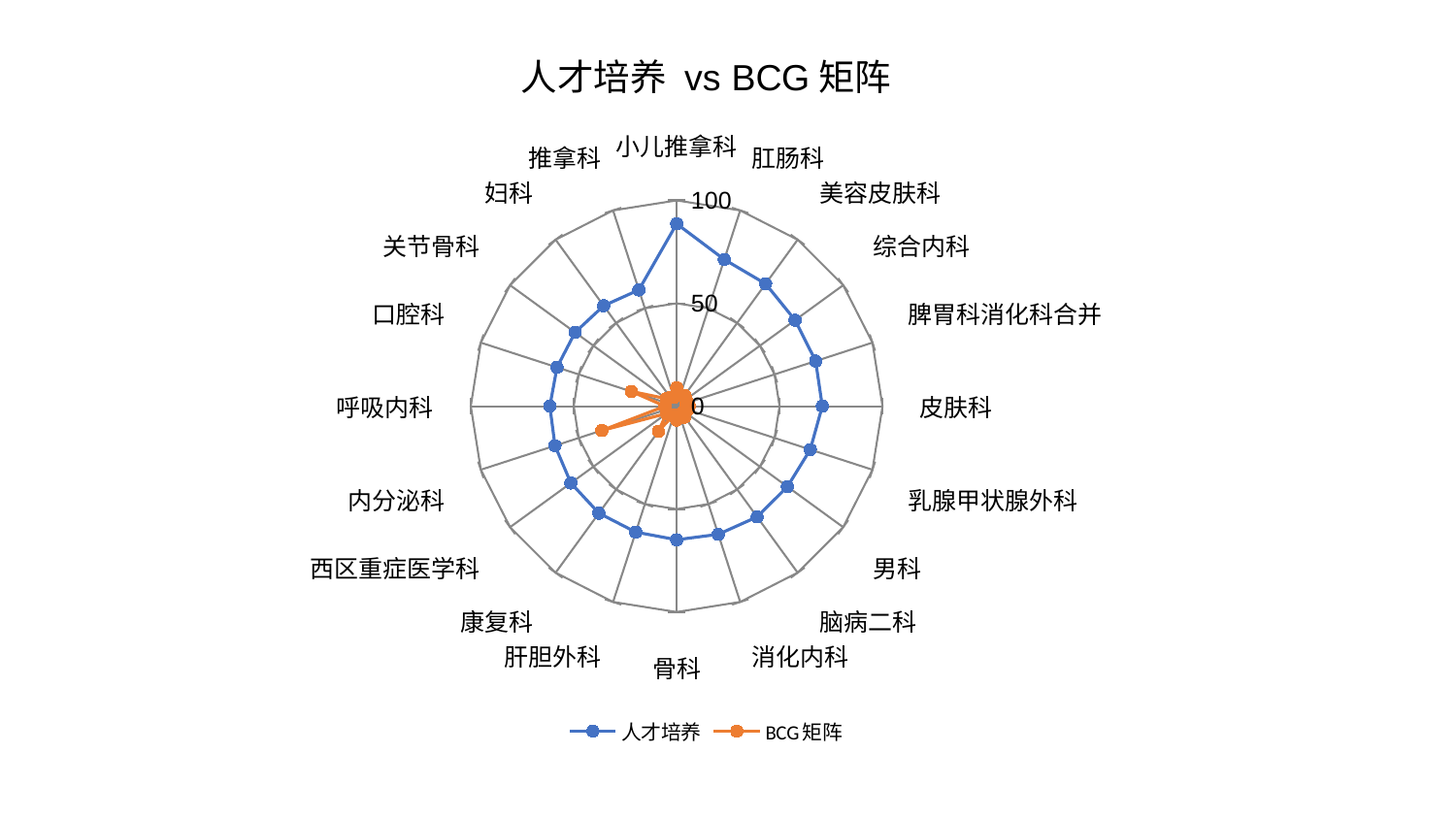

### Chart: 人才培养 vs BCG矩阵

| Category | 人才培养 | BCG矩阵 |
|---|---|---|
| 小儿推拿科 | 88.63749097548477 | 9.028970049363458 |
| 肛肠科 | 74.93922584884679 | 5.901167371785243 |
| 美容皮肤科 | 73.52895374797039 | 6.546105628525593 |
| 综合内科 | 71.13012057784354 | 5.703630036505306 |
| 脾胃科消化科合并 | 71.00397011740354 | 4.880947743567406 |
| 皮肤科 | 70.7663068056737 | 6.087417244942017 |
| 乳腺甲状腺外科 | 68.24231898546496 | 5.6597260365701025 |
| 男科 | 66.52953345510112 | 4.16134089576526 |
| 脑病二科 | 66.50616368912448 | 6.61070622325238 |
| 消化内科 | 65.47294678305818 | 4.929861338722624 |
| 骨科 | 64.92123399210635 | 6.759592677072523 |
| 肝胆外科 | 64.32605728133406 | 4.381909433471742 |
| 康复科 | 64.27020871855397 | 15.06668663056069 |
| 西区重症医学科 | 63.516404403440674 | 6.095921192826981 |
| 内分泌科 | 62.12590264917855 | 38.20292907102535 |
| 呼吸内科 | 61.60731322966518 | 5.648405468644612 |
| 口腔科 | 61.110754133141256 | 23.18640966380584 |
| 关节骨科 | 60.98765573573177 | 6.17677444079353 |
| 妇科 | 60.3391851355617 | 5.357924564728095 |
| 推拿科 | 59.3966521846786 | 4.469244716864535 |
91